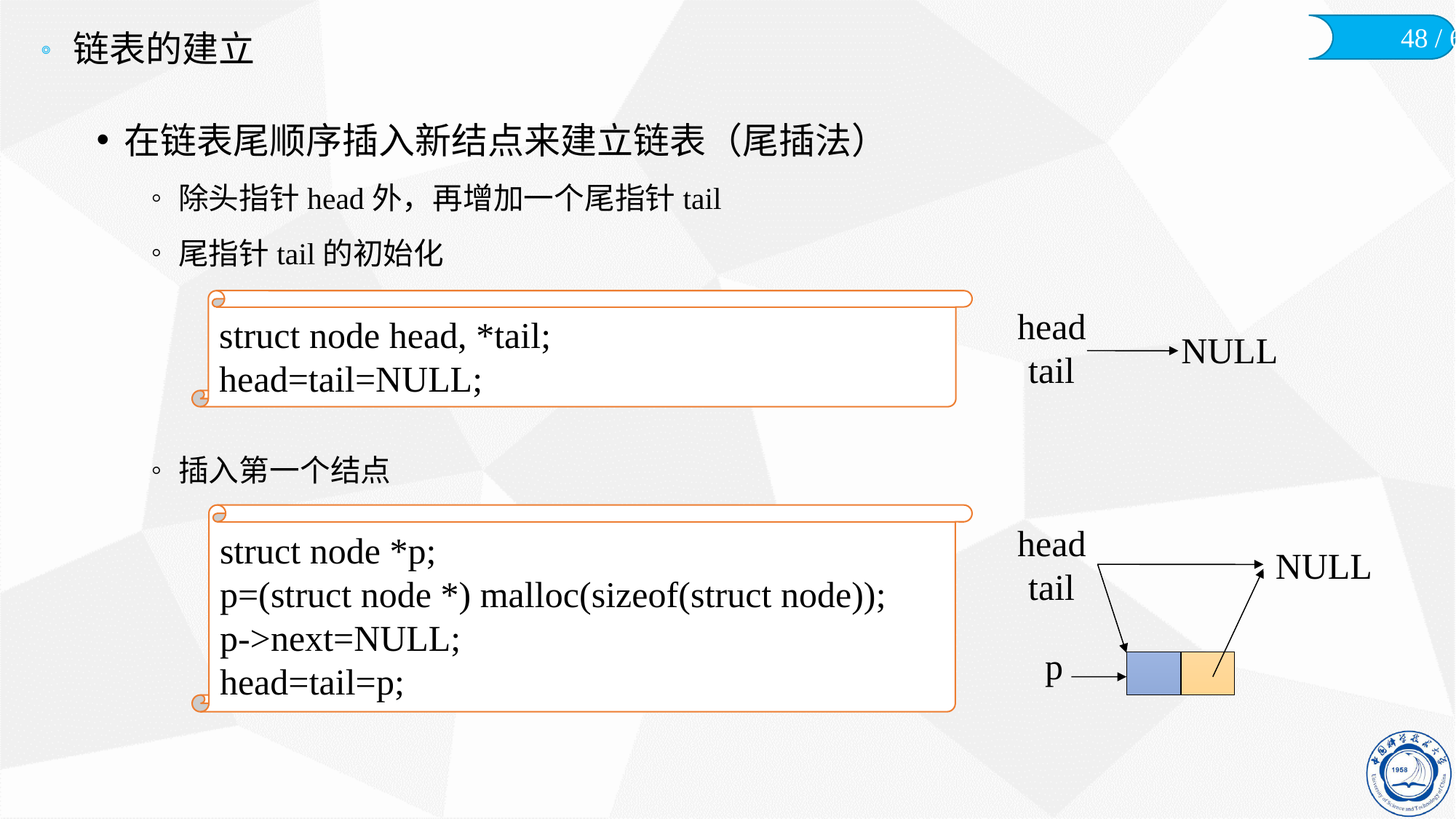

# 链表的建立
在链表尾顺序插入新结点来建立链表（尾插法）
除头指针head外，再增加一个尾指针tail
尾指针tail的初始化

插入第一个结点

struct node head, *tail;
head=tail=NULL;
head
tail
NULL

struct node *p;
p=(struct node *) malloc(sizeof(struct node));
p->next=NULL;
head=tail=p;
head
tail
NULL

p